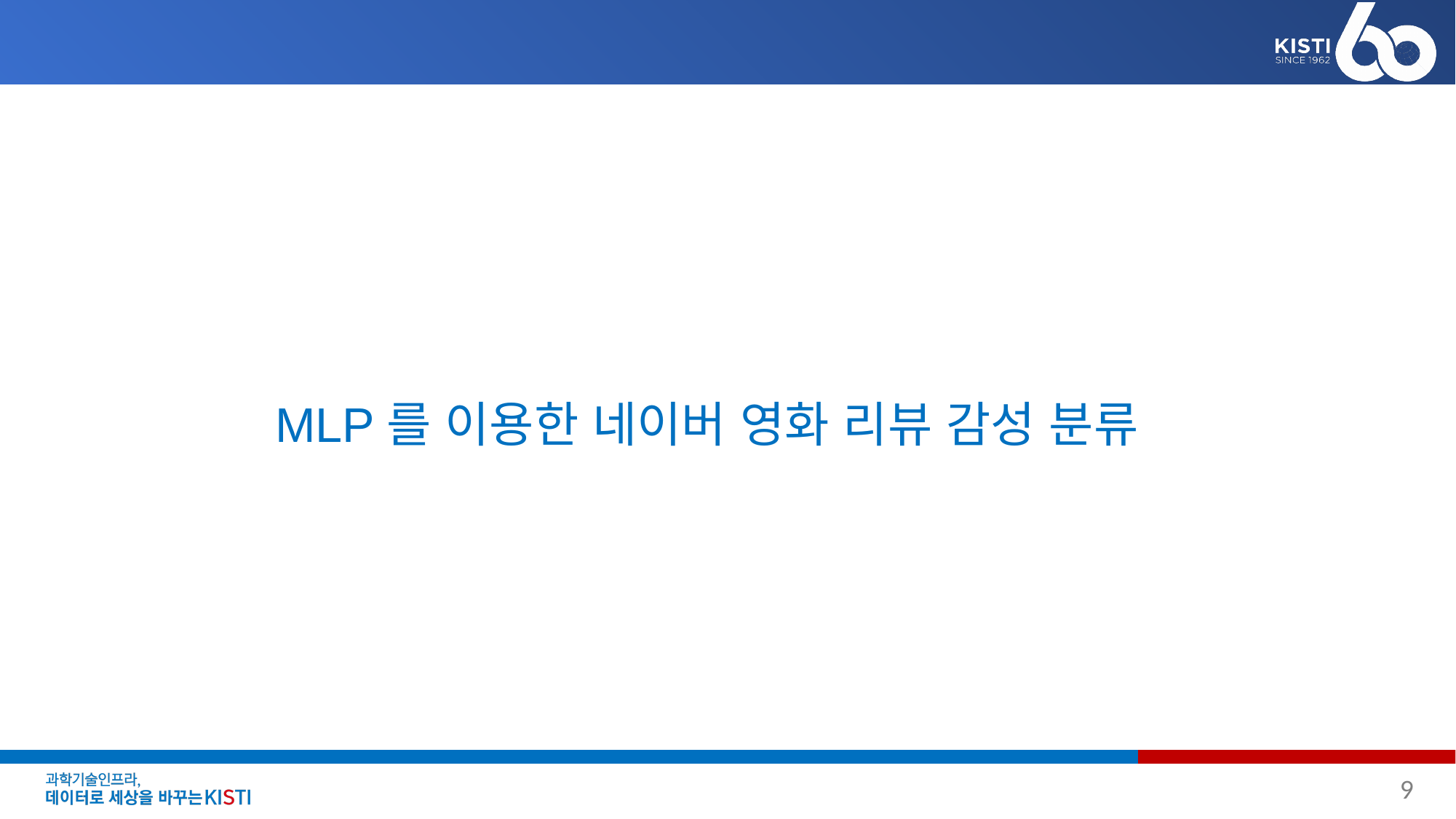

# MLP를 이용한 네이버 영화 리뷰 감성 분류
9